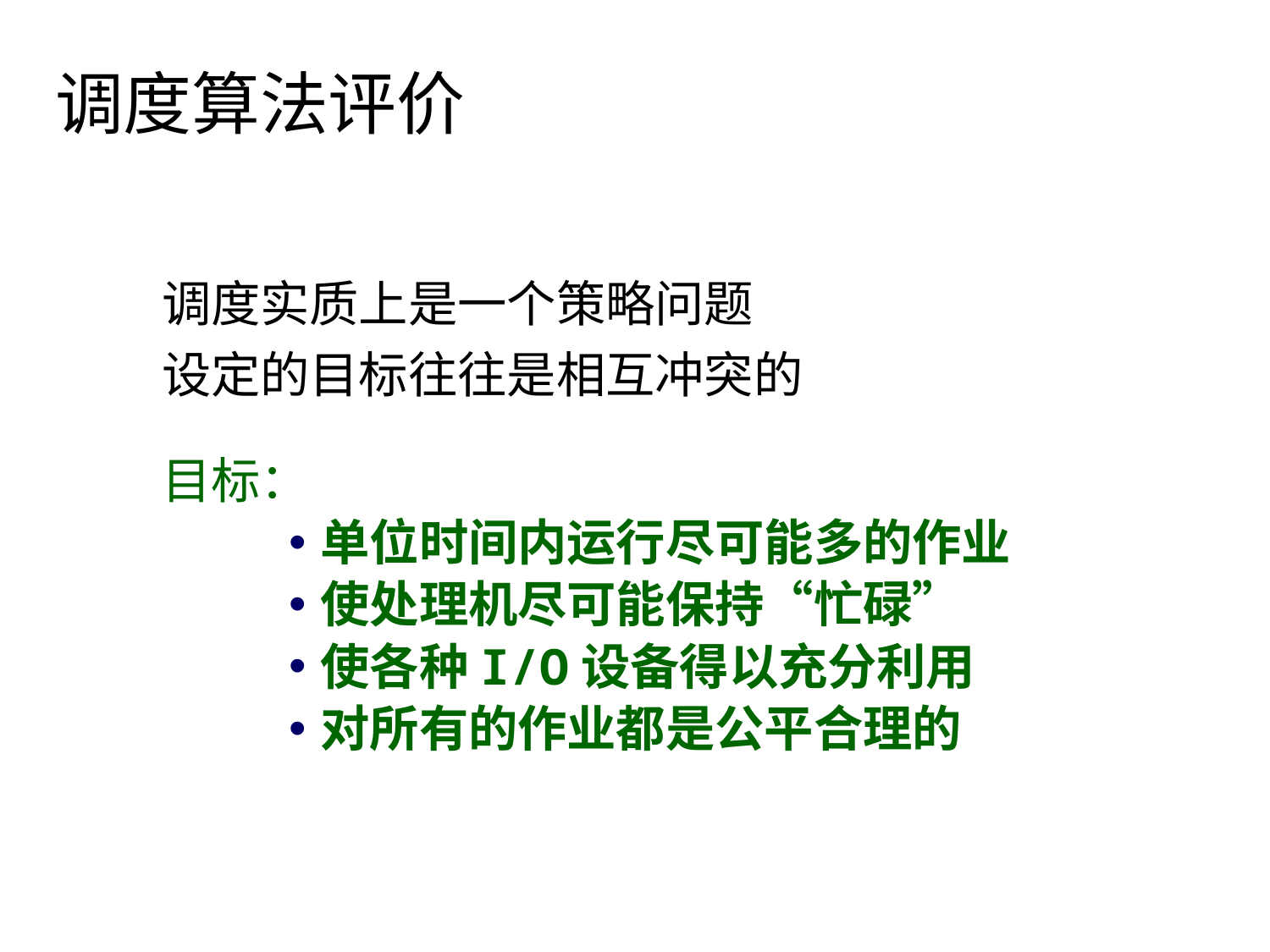

# 调度算法评价
调度实质上是一个策略问题
设定的目标往往是相互冲突的

目标：
单位时间内运行尽可能多的作业
使处理机尽可能保持“忙碌”
使各种I/O设备得以充分利用
对所有的作业都是公平合理的